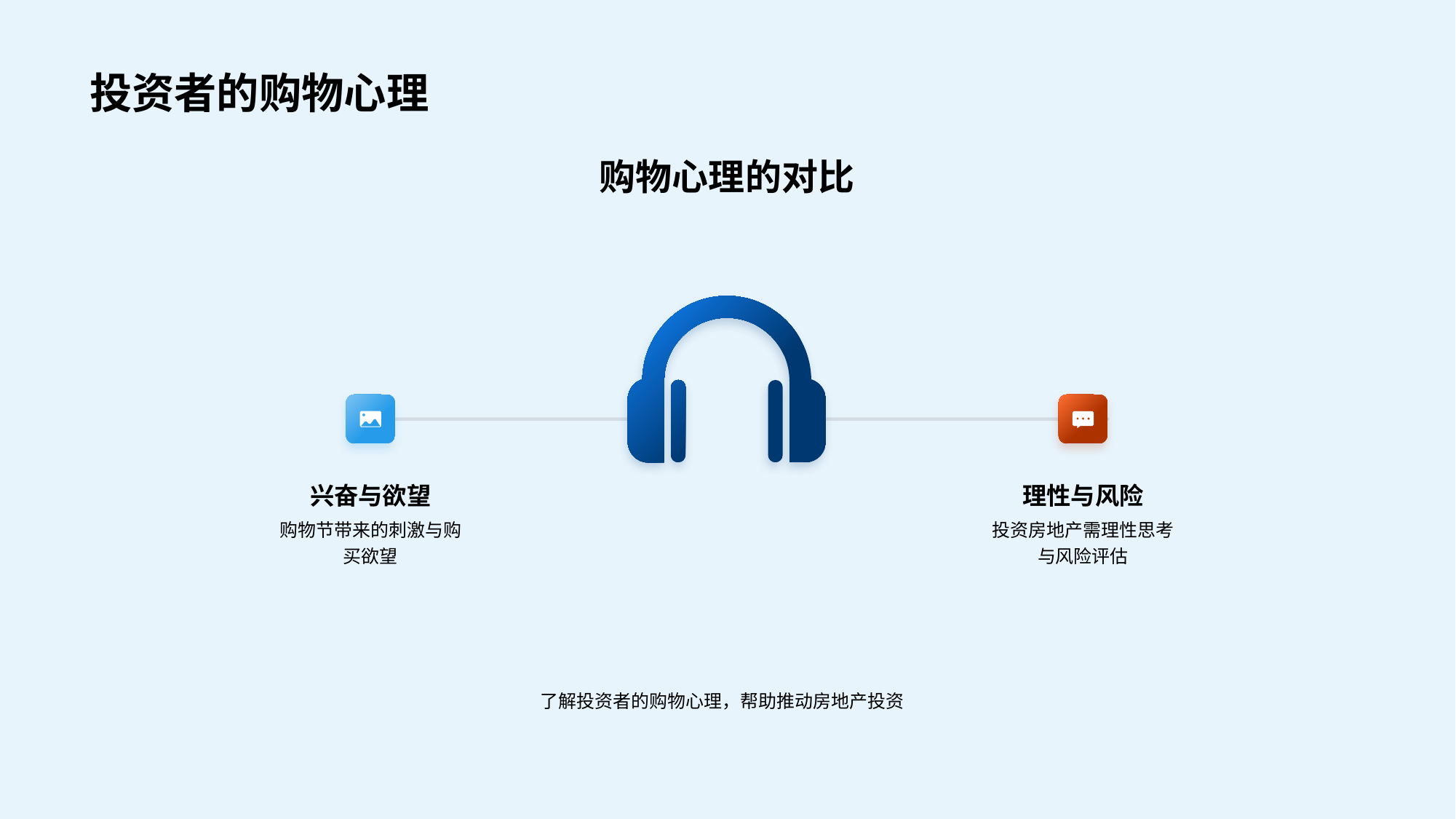

# 投资者的购物心理
购物心理的对比

兴奋与欲望
购物节带来的刺激与购买欲望

理性与风险
投资房地产需理性思考与风险评估
了解投资者的购物心理，帮助推动房地产投资